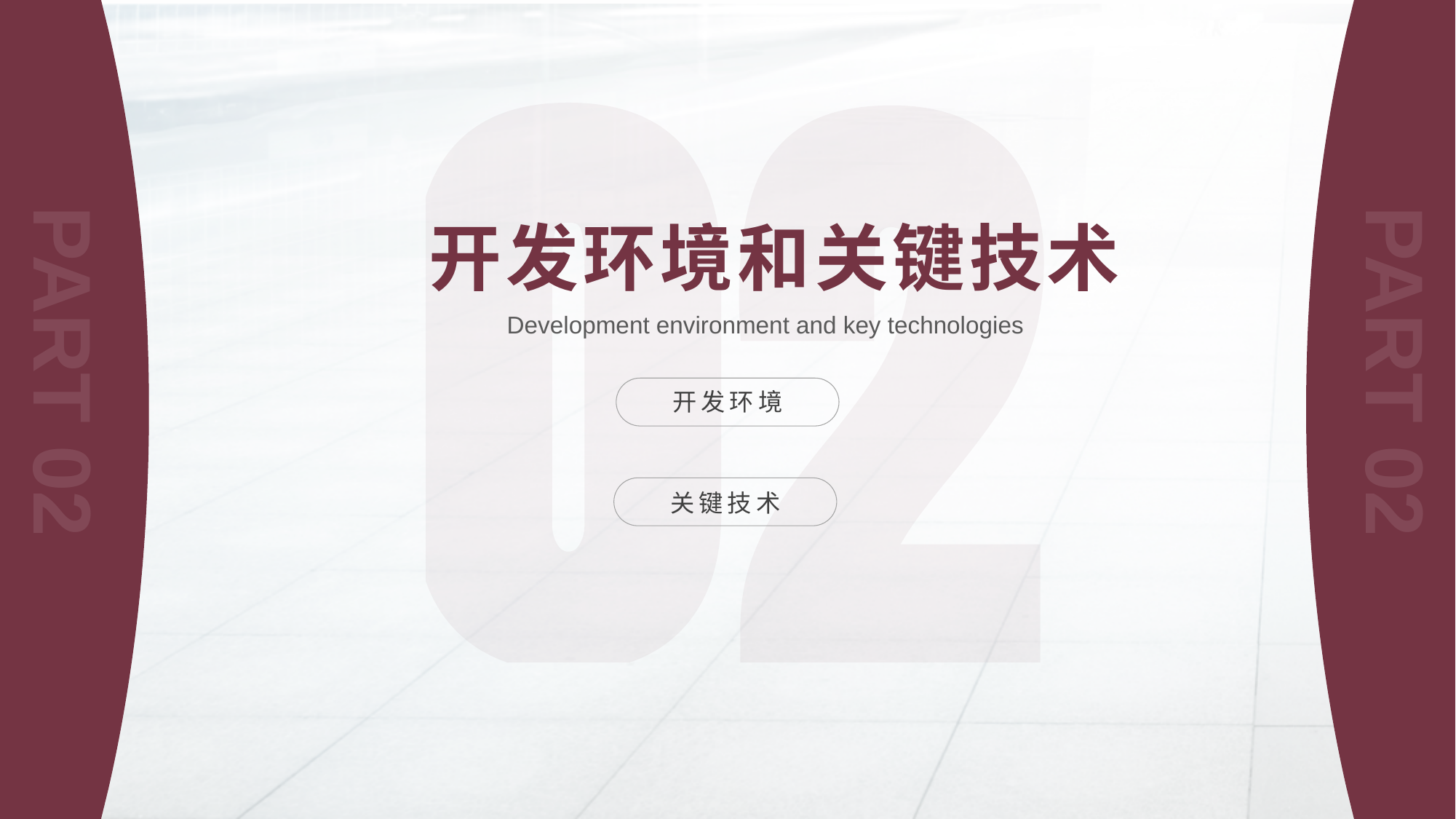

PART 02

PART 02
02
开发环境和关键技术
Development environment and key technologies

开发环境

关键技术